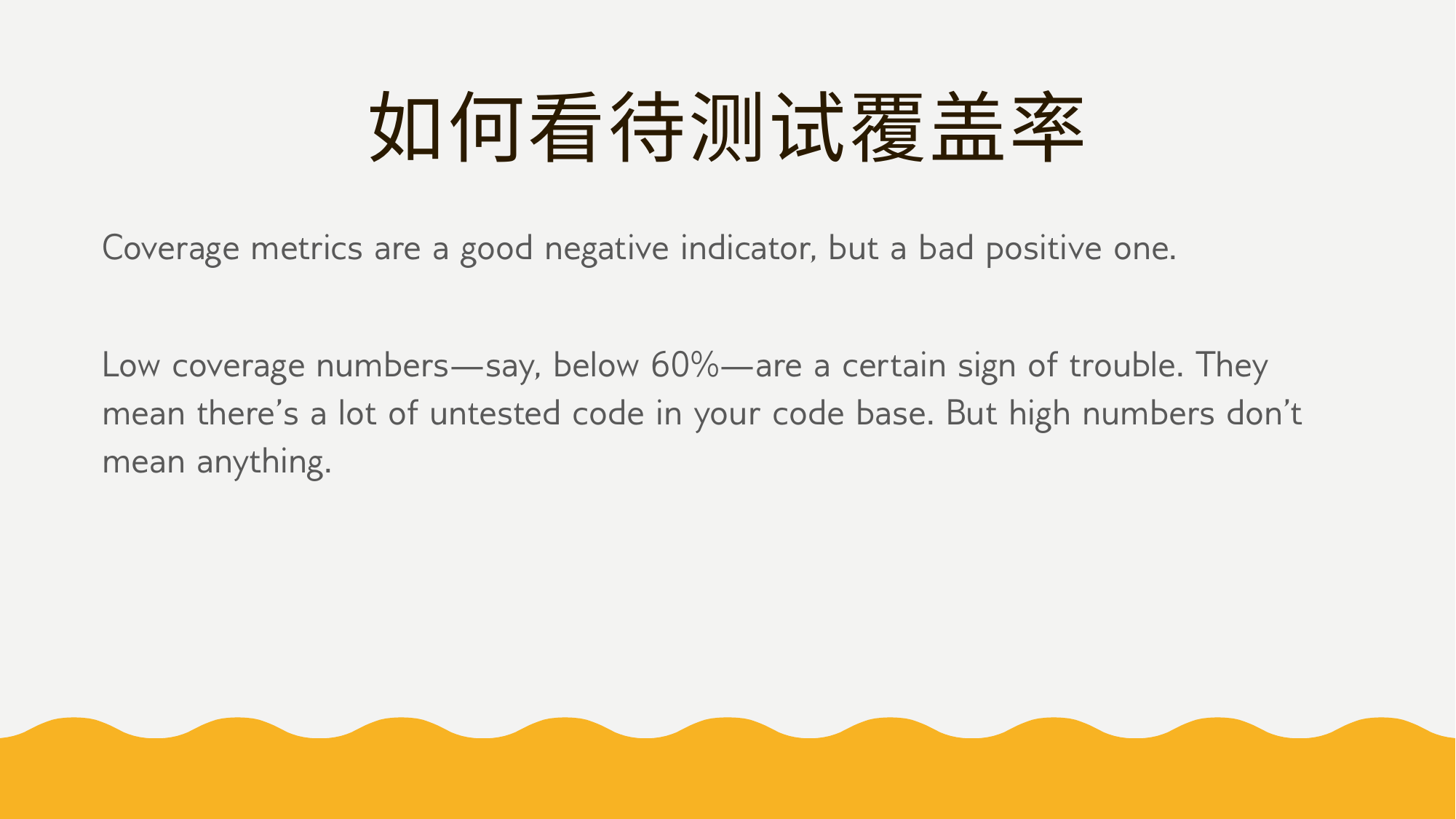

# 如何看待测试覆盖率
Coverage metrics are a good negative indicator, but a bad positive one.

Low coverage numbers—say, below 60%—are a certain sign of trouble. They mean there’s a lot of untested code in your code base. But high numbers don’t mean anything.